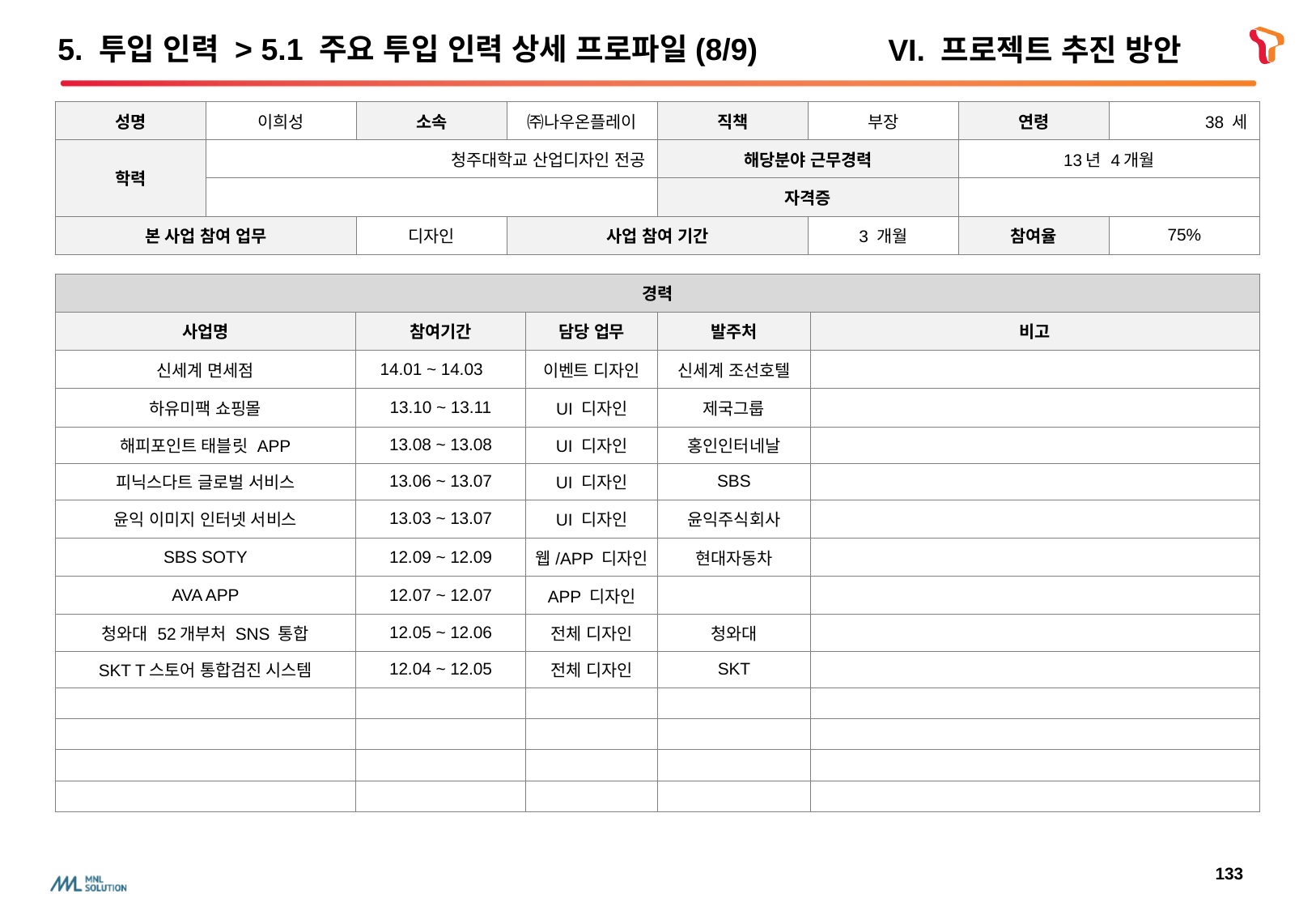

# 5. 투입 인력 > 5.1 주요 투입 인력 상세 프로파일(8/9)
VI. 프로젝트 추진 방안
| 성명 | 이희성 | 소속 | ㈜나우온플레이 | 직책 | 부장 | 연령 | 38 세 |
| --- | --- | --- | --- | --- | --- | --- | --- |
| 학력 | 청주대학교 산업디자인 전공 |  |  | 해당분야 근무경력 |  | 13년 4개월 |  |
|  |  |  |  | 자격증 |  |  |  |
| 본 사업 참여 업무 |  | 디자인 | 사업 참여 기간 |  | 3 개월 | 참여율 | 75% |
| 경력 |  |  |  |  |
| --- | --- | --- | --- | --- |
| 사업명 | 참여기간 | 담당 업무 | 발주처 | 비고 |
| 신세계 면세점 | 14.01 ~ 14.03 | 이벤트 디자인 | 신세계 조선호텔 |  |
| 하유미팩 쇼핑몰 | 13.10 ~ 13.11 | UI 디자인 | 제국그룹 |  |
| 해피포인트 태블릿 APP | 13.08 ~ 13.08 | UI 디자인 | 홍인인터네날 |  |
| 피닉스다트 글로벌 서비스 | 13.06 ~ 13.07 | UI 디자인 | SBS |  |
| 윤익 이미지 인터넷 서비스 | 13.03 ~ 13.07 | UI 디자인 | 윤익주식회사 |  |
| SBS SOTY | 12.09 ~ 12.09 | 웹/APP 디자인 | 현대자동차 |  |
| AVA APP | 12.07 ~ 12.07 | APP 디자인 |  |  |
| 청와대 52개부처 SNS 통합 | 12.05 ~ 12.06 | 전체 디자인 | 청와대 |  |
| SKT T스토어 통합검진 시스템 | 12.04 ~ 12.05 | 전체 디자인 | SKT |  |
|  |  |  |  |  |
|  |  |  |  |  |
|  |  |  |  |  |
|  |  |  |  |  |